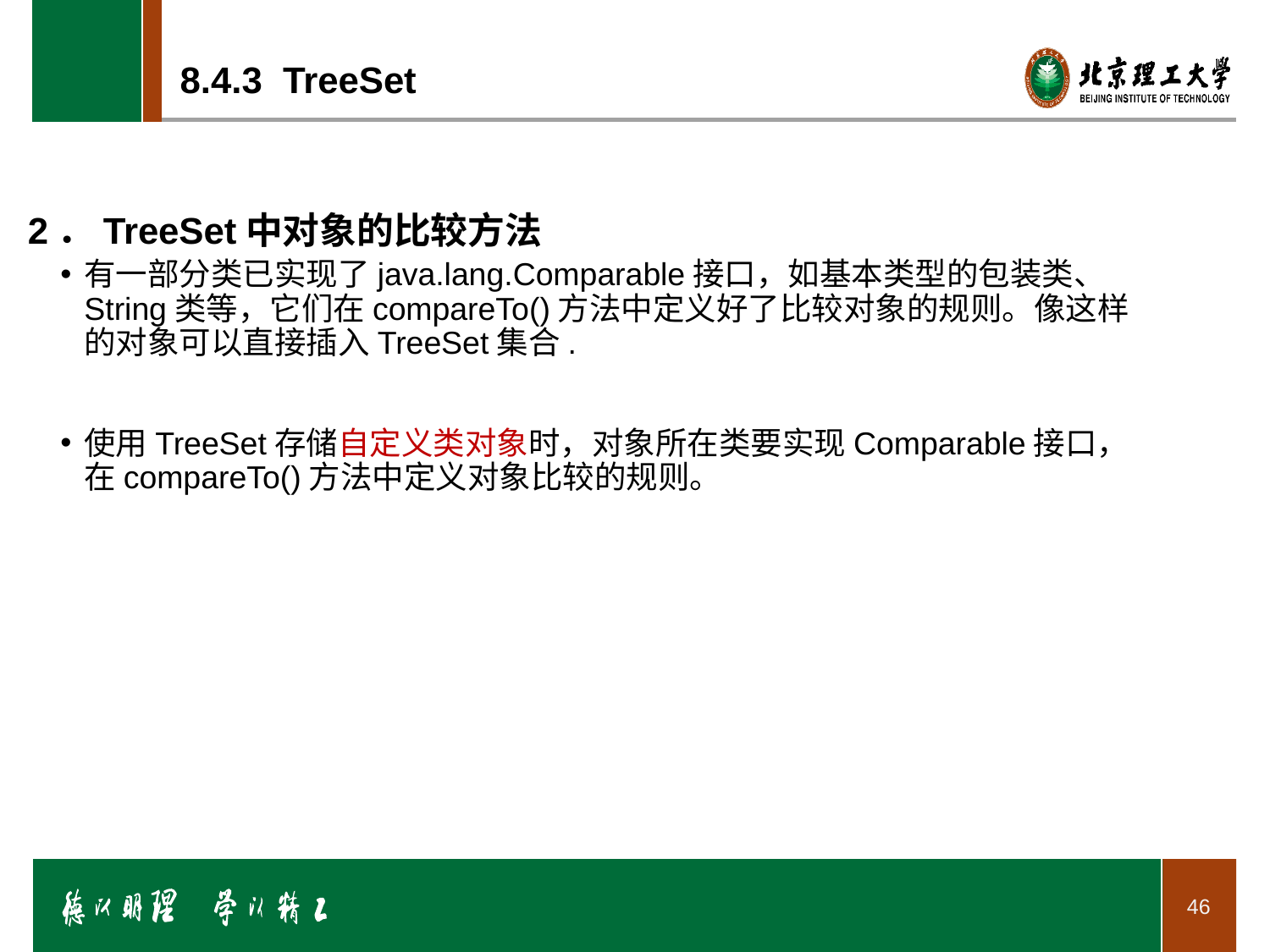

# 8.4.3  TreeSet
2．TreeSet中对象的比较方法
有一部分类已实现了java.lang.Comparable接口，如基本类型的包装类、String类等，它们在compareTo()方法中定义好了比较对象的规则。像这样的对象可以直接插入TreeSet集合.

使用TreeSet存储自定义类对象时，对象所在类要实现Comparable接口，在compareTo()方法中定义对象比较的规则。